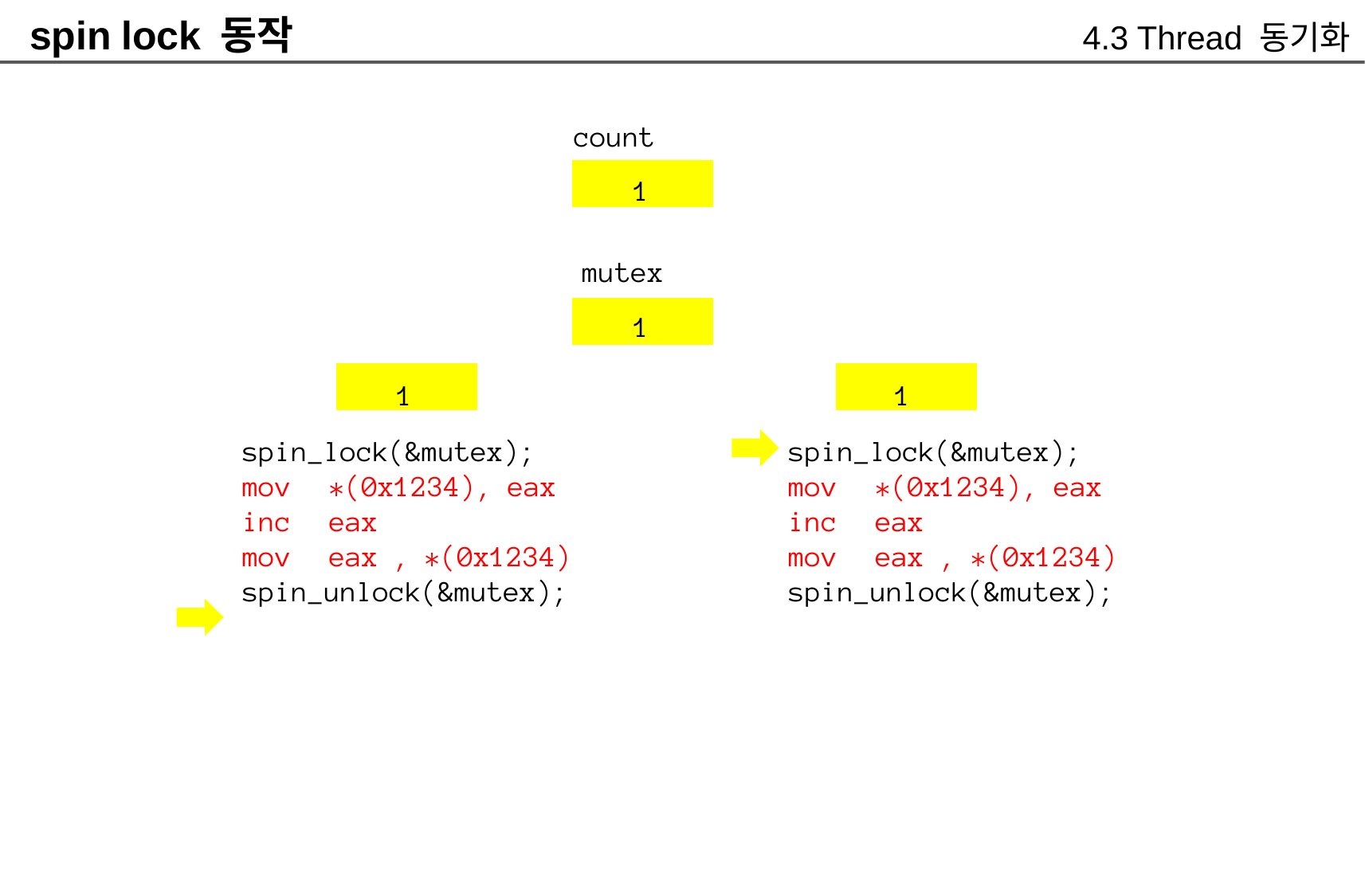

spin lock 동작
4.3 Thread 동기화

count

		1

	mutex

		1

	1

spin_lock(&mutex);
mov     *(0x1234),  eax
inc     eax
mov     eax  ,  *(0x1234)
spin_unlock(&mutex);
	1

spin_lock(&mutex);
mov     *(0x1234),  eax
inc     eax
mov     eax  ,  *(0x1234)
spin_unlock(&mutex);